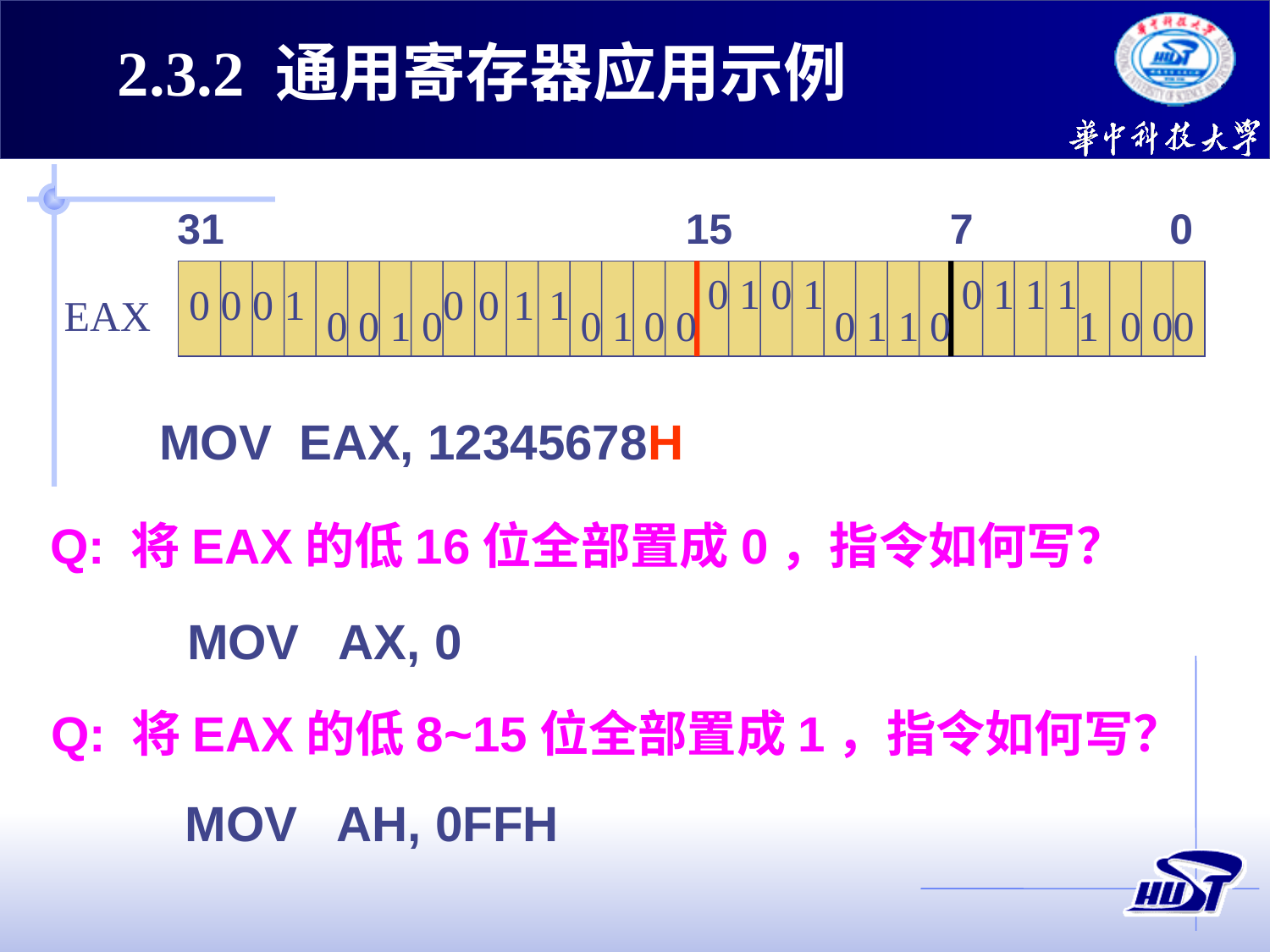

2.3.2 通用寄存器应用示例
31
15
7
0

0

1

0

1

0

1

1

1

0
0
0
1
0
0
1
1
EAX
0
0
1
0
0
1
0
0
0
1
1
0
1
0
0
0
MOV  EAX, 12345678H
Q: 将EAX的低16位全部置成0，指令如何写？
MOV   AX, 0
Q: 将EAX的低8~15位全部置成1，指令如何写？
MOV   AH, 0FFH